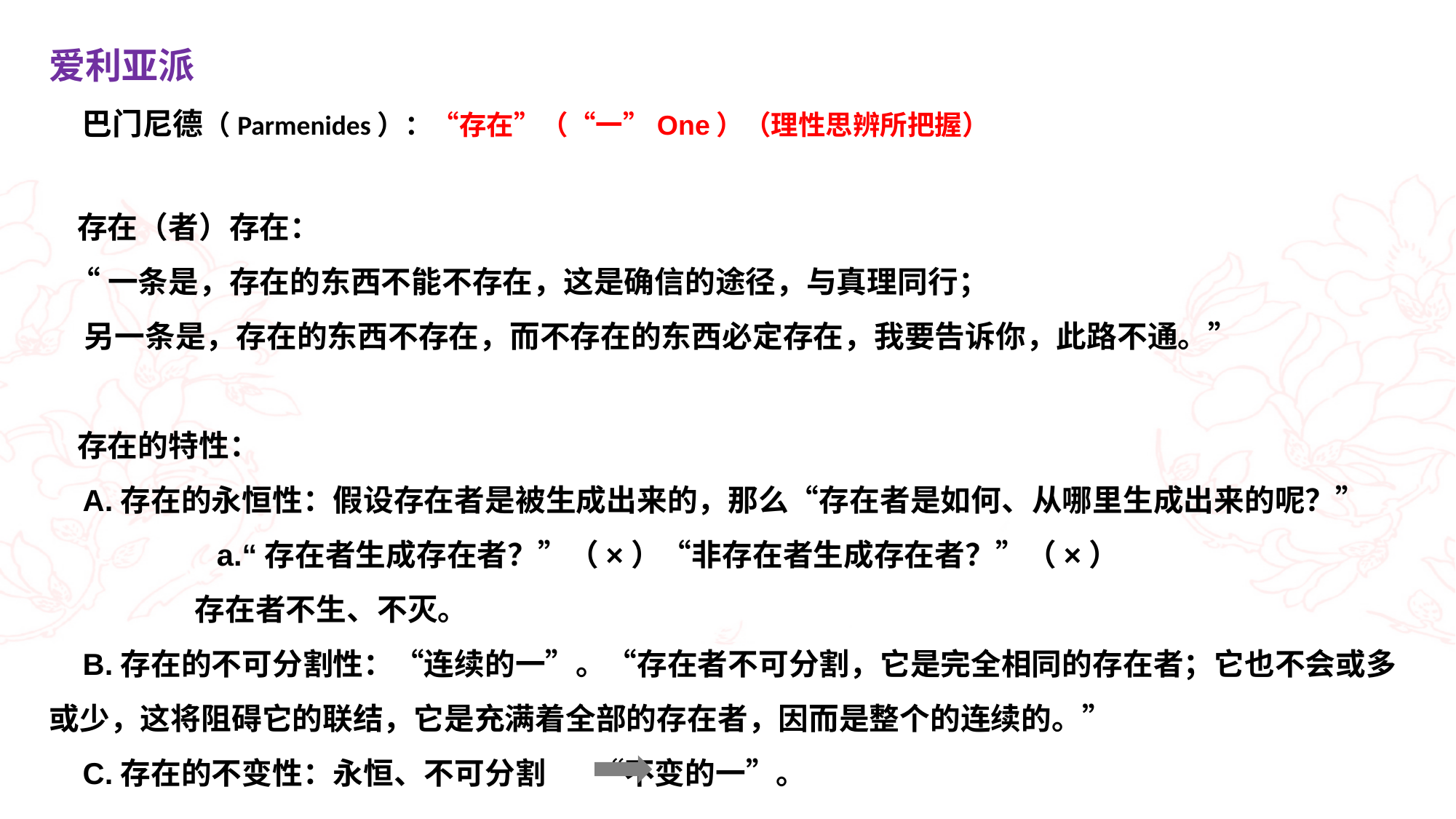

爱利亚派
    巴门尼德（Parmenides）：“存在”（“一”One）（理性思辨所把握）

   存在（者）存在：
   “一条是，存在的东西不能不存在，这是确信的途径，与真理同行；
    另一条是，存在的东西不存在，而不存在的东西必定存在，我要告诉你，此路不通。”

   存在的特性：
    A.存在的永恒性：假设存在者是被生成出来的，那么“存在者是如何、从哪里生成出来的呢？”
                    a.“存在者生成存在者？”（×）“非存在者生成存在者？”（×）
                    存在者不生、不灭。
    B.存在的不可分割性：“连续的一”。“存在者不可分割，它是完全相同的存在者；它也不会或多或少，这将阻碍它的联结，它是充满着全部的存在者，因而是整个的连续的。”
    C.存在的不变性：永恒、不可分割       “不变的一”。